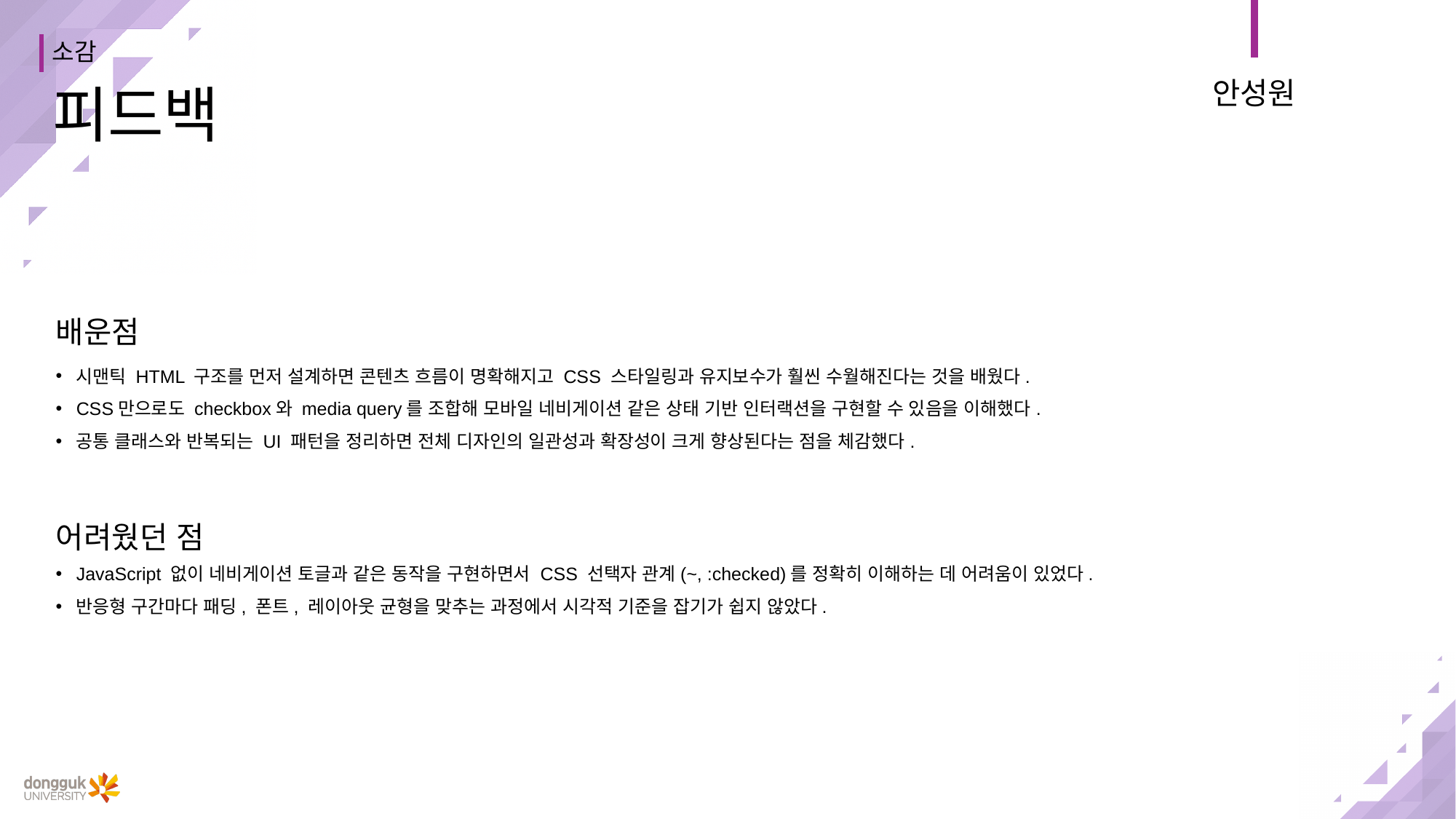

소감
안성원
# 피드백

배운점
시맨틱 HTML 구조를 먼저 설계하면 콘텐츠 흐름이 명확해지고 CSS 스타일링과 유지보수가 훨씬 수월해진다는 것을 배웠다.
CSS만으로도 checkbox와 media query를 조합해 모바일 네비게이션 같은 상태 기반 인터랙션을 구현할 수 있음을 이해했다.
공통 클래스와 반복되는 UI 패턴을 정리하면 전체 디자인의 일관성과 확장성이 크게 향상된다는 점을 체감했다.
어려웠던 점
JavaScript 없이 네비게이션 토글과 같은 동작을 구현하면서 CSS 선택자 관계(~, :checked)를 정확히 이해하는 데 어려움이 있었다.
반응형 구간마다 패딩, 폰트, 레이아웃 균형을 맞추는 과정에서 시각적 기준을 잡기가 쉽지 않았다.